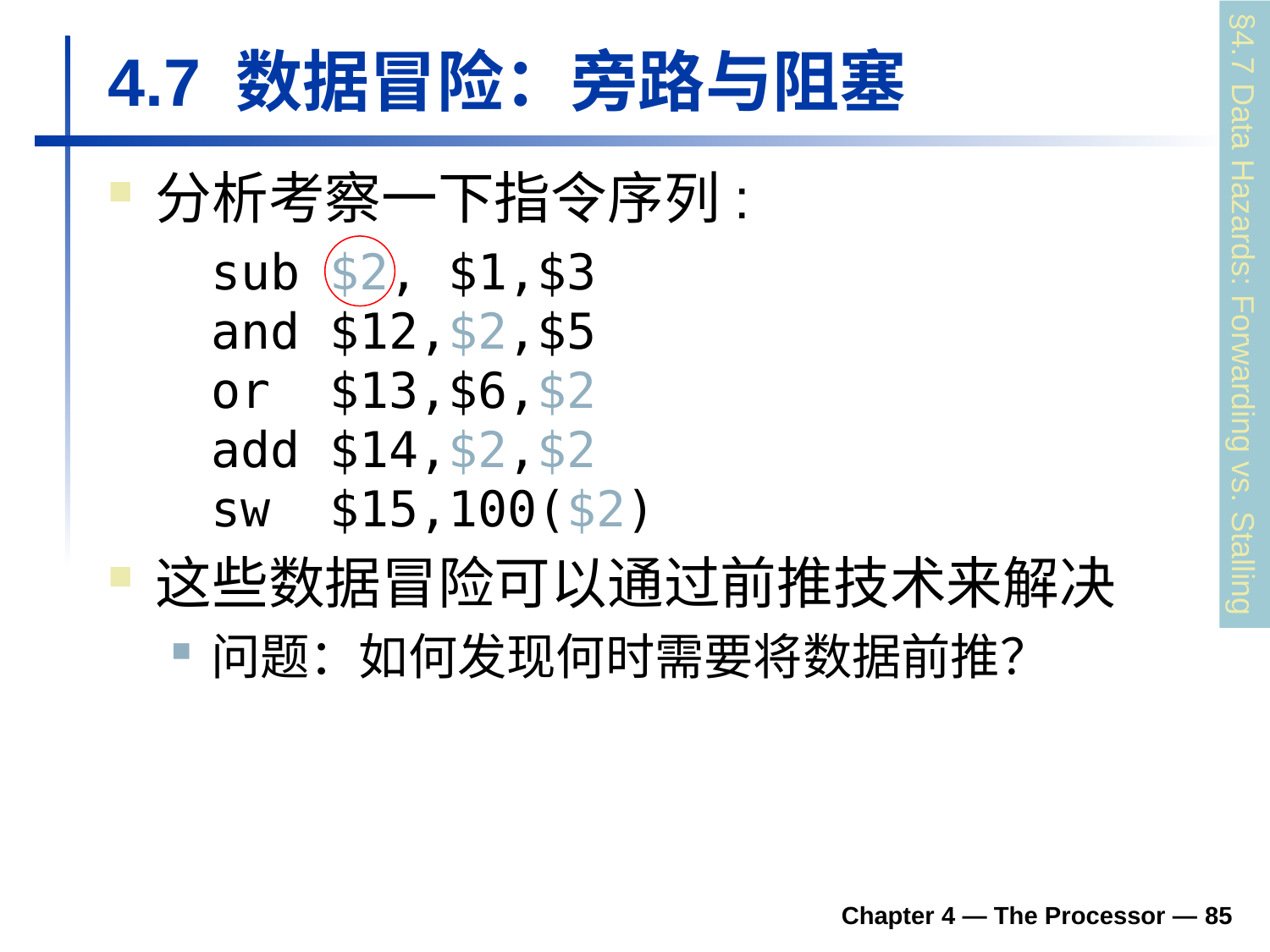

# 4.7 数据冒险：旁路与阻塞
分析考察一下指令序列:
	sub $2, $1,$3
and $12,$2,$5
or  $13,$6,$2
add $14,$2,$2
sw  $15,100($2)
这些数据冒险可以通过前推技术来解决
问题：如何发现何时需要将数据前推？

§4.7 Data Hazards: Forwarding vs. Stalling
Chapter 4 — The Processor — 85